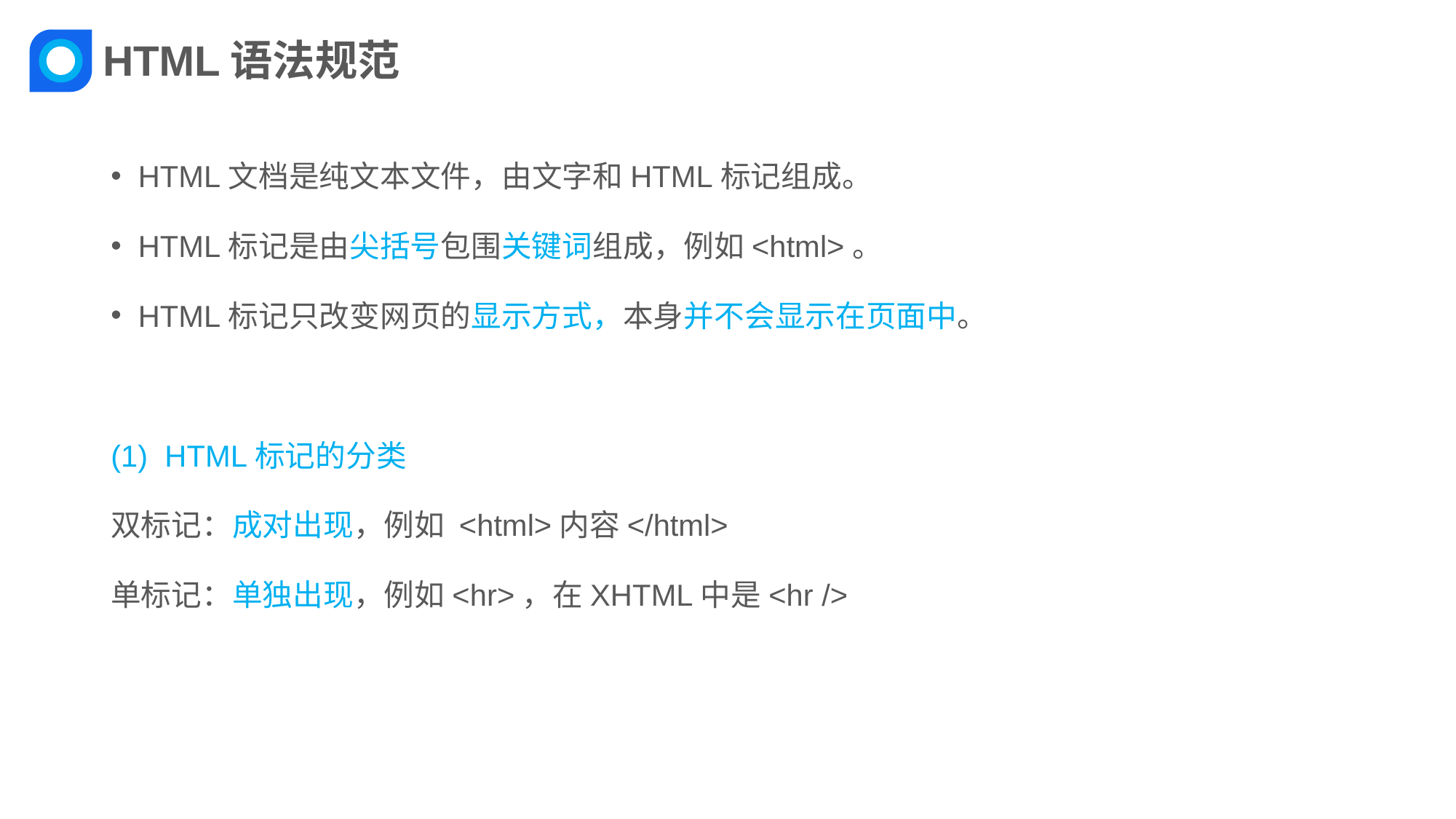

HTML语法规范

HTML文档是纯文本文件，由文字和HTML标记组成。
HTML标记是由尖括号包围关键词组成，例如<html>。
HTML标记只改变网页的显示方式，本身并不会显示在页面中。

(1)  HTML标记的分类
双标记：成对出现，例如 <html>内容</html>
单标记：单独出现，例如<hr>，在XHTML中是<hr />